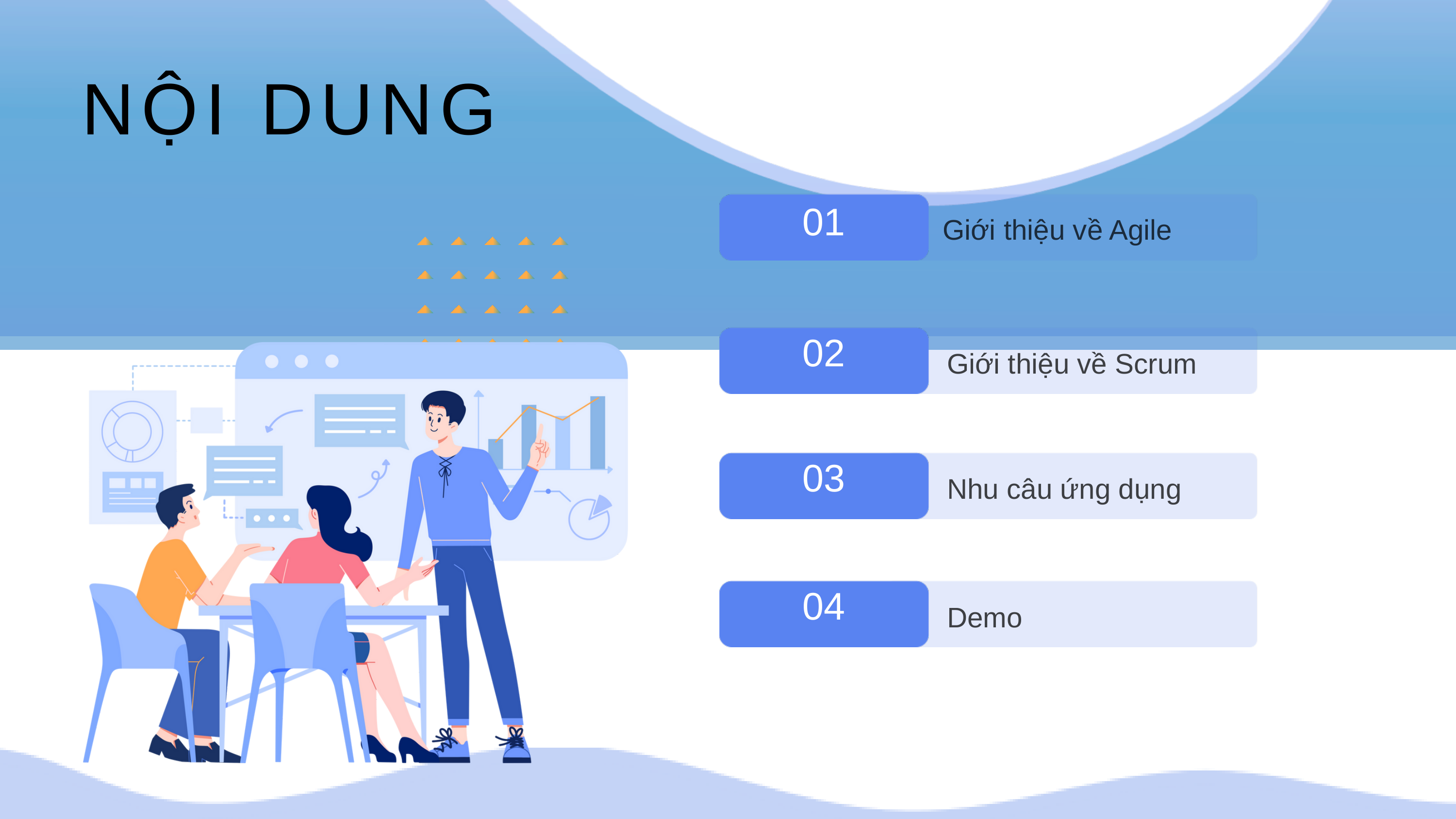

NỘI DUNG

Giới thiệu về Agile
01

Giới thiệu về Scrum

02
团队成员

Nhu câu ứng dụng
03
团队成员

Demo
04
团队成员